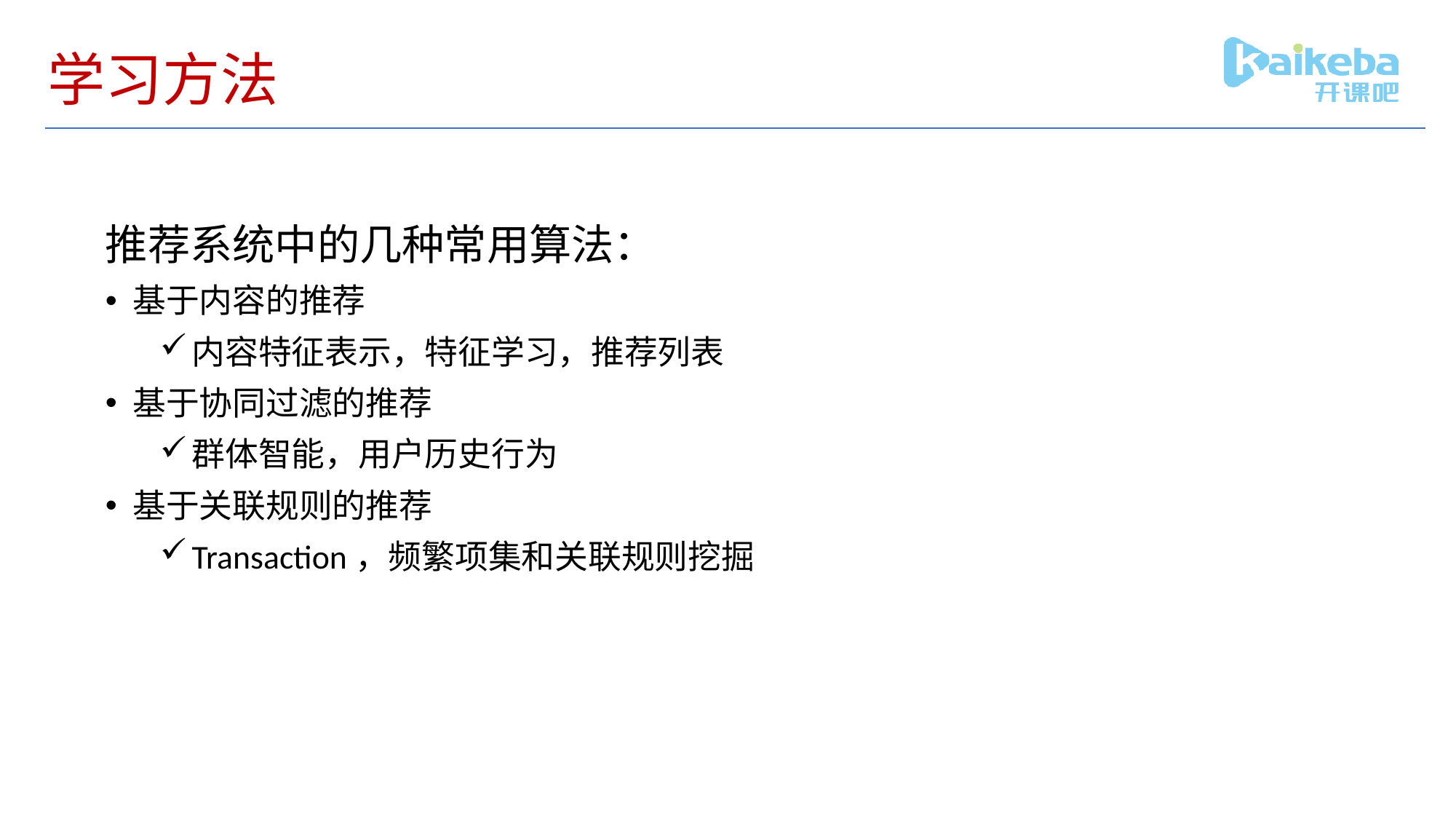

# 学习方法
推荐系统中的几种常用算法：
基于内容的推荐
内容特征表示，特征学习，推荐列表
基于协同过滤的推荐
群体智能，用户历史行为
基于关联规则的推荐
Transaction，频繁项集和关联规则挖掘